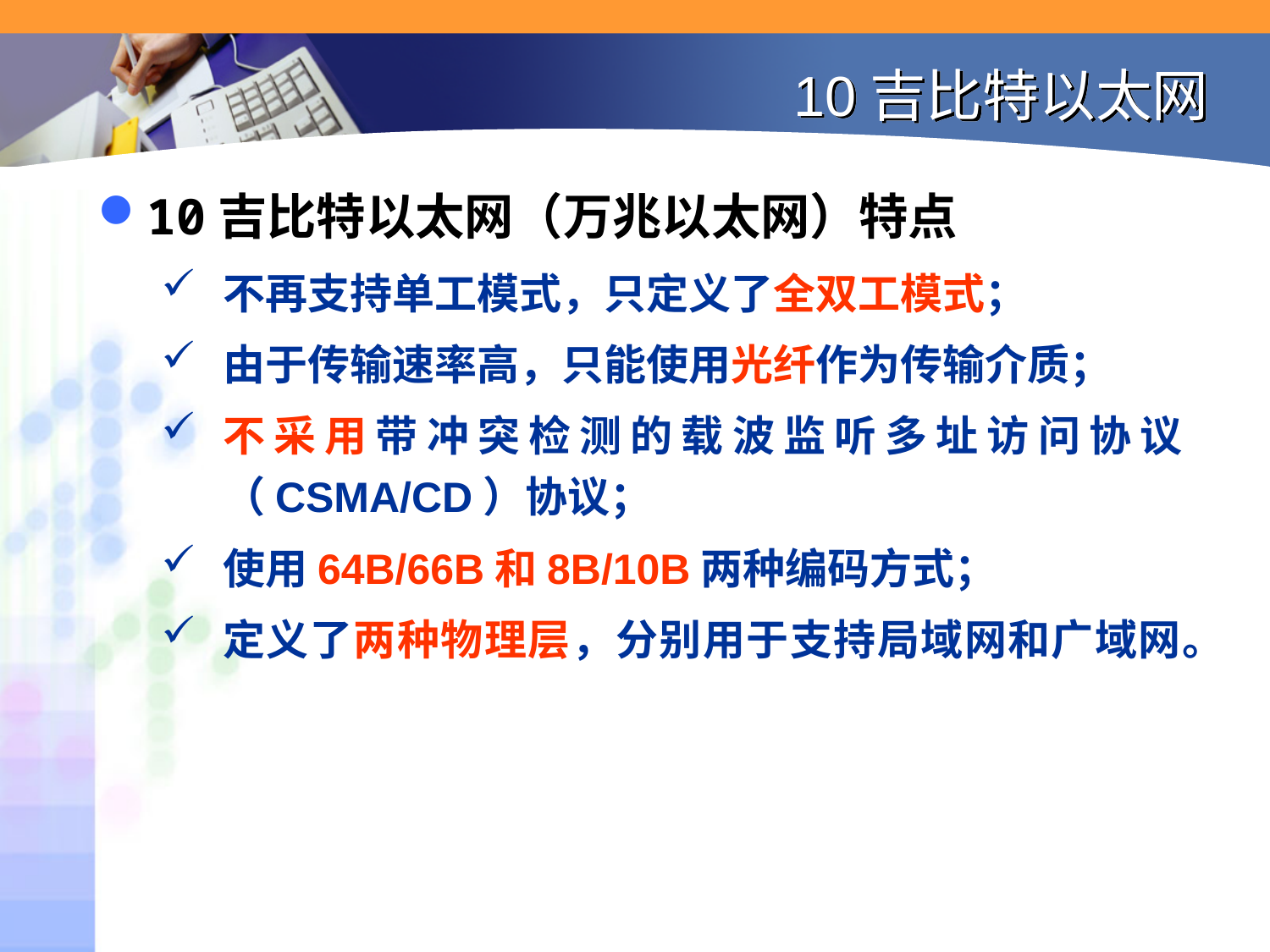

# 10吉比特以太网
10吉比特以太网（万兆以太网）特点
不再支持单工模式，只定义了全双工模式；
由于传输速率高，只能使用光纤作为传输介质；
不采用带冲突检测的载波监听多址访问协议（CSMA/CD）协议；
使用64B/66B和8B/10B两种编码方式；
定义了两种物理层，分别用于支持局域网和广域网。